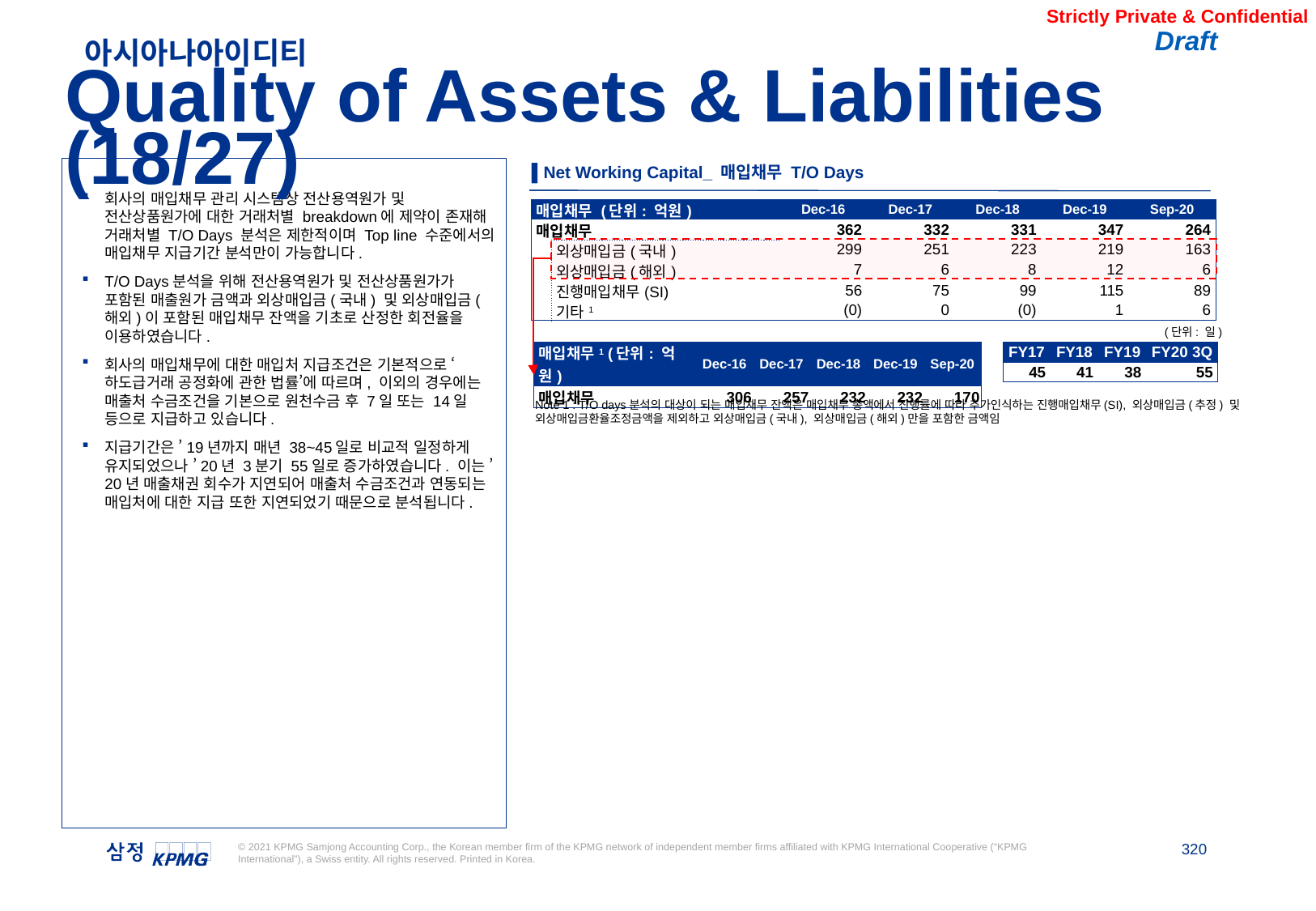

아시아나아이디티
Quality of Assets & Liabilities (18/27)
▌Net Working Capital_ 매입채무 T/O Days

회사의 매입채무 관리 시스템상 전산용역원가 및 전산상품원가에 대한 거래처별 breakdown에 제약이 존재해 거래처별 T/O Days 분석은 제한적이며 Top line 수준에서의 매입채무 지급기간 분석만이 가능합니다.
T/O Days분석을 위해 전산용역원가 및 전산상품원가가 포함된 매출원가 금액과 외상매입금(국내) 및 외상매입금(해외)이 포함된 매입채무 잔액을 기초로 산정한 회전율을 이용하였습니다.
회사의 매입채무에 대한 매입처 지급조건은 기본적으로 ‘하도급거래 공정화에 관한 법률’에 따르며, 이외의 경우에는 매출처 수금조건을 기본으로 원천수금 후 7일 또는 14일 등으로 지급하고 있습니다.
지급기간은 ’19년까지 매년 38~45일로 비교적 일정하게 유지되었으나 ’20년 3분기 55일로 증가하였습니다. 이는 ’20년 매출채권 회수가 지연되어 매출처 수금조건과 연동되는 매입처에 대한 지급 또한 지연되었기 때문으로 분석됩니다.

| 매입채무 (단위: 억원) |  | Dec-16 | Dec-17 | Dec-18 | Dec-19 | Sep-20 |
| --- | --- | --- | --- | --- | --- | --- |
| 매입채무 |  | 362 | 332 | 331 | 347 | 264 |
|  | 외상매입금(국내) | 299 | 251 | 223 | 219 | 163 |
|  | 외상매입금(해외) | 7 | 6 | 8 | 12 | 6 |
|  | 진행매입채무(SI) | 56 | 75 | 99 | 115 | 89 |
|  | 기타1 | (0) | 0 | (0) | 1 | 6 |

(단위: 일)
| 매입채무1 (단위: 억원) | Dec-16 | Dec-17 | Dec-18 | Dec-19 | Sep-20 |
| --- | --- | --- | --- | --- | --- |
| 매입채무 | 306 | 257 | 232 | 232 | 170 |
| FY17 | FY18 | FY19 | FY20 3Q |
| --- | --- | --- | --- |
| 45 | 41 | 38 | 55 |
Note 1 : T/O days분석의 대상이 되는 매입채무 잔액은 매입채무 총액에서 진행률에 따라 추가인식하는 진행매입채무(SI), 외상매입금(추정) 및 외상매입금환율조정금액을 제외하고 외상매입금(국내), 외상매입금(해외)만을 포함한 금액임